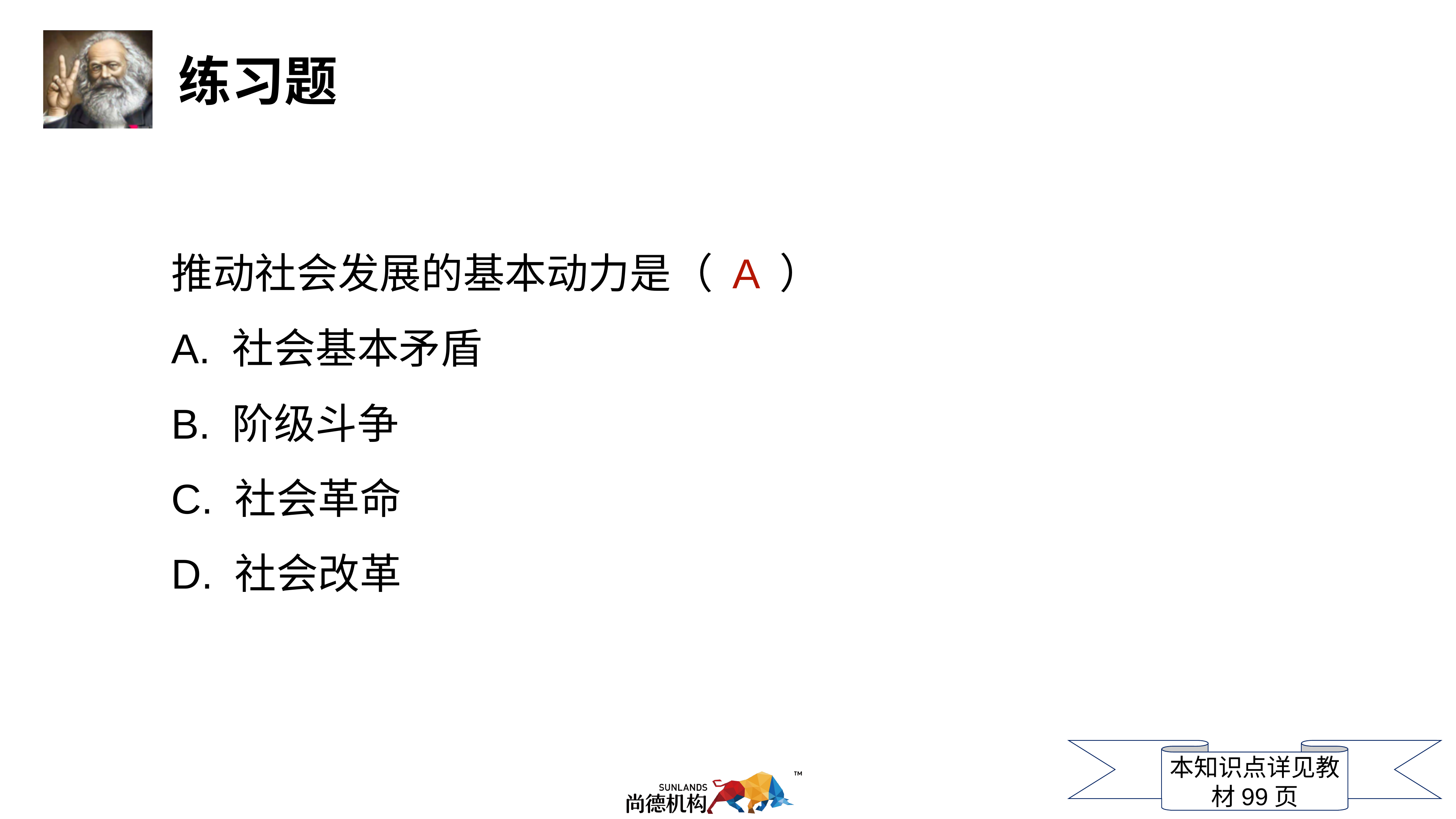

推动社会发展的基本动力是（ A ）
A. 社会基本矛盾
B. 阶级斗争
C. 社会革命
D. 社会改革
本知识点详见教材99页